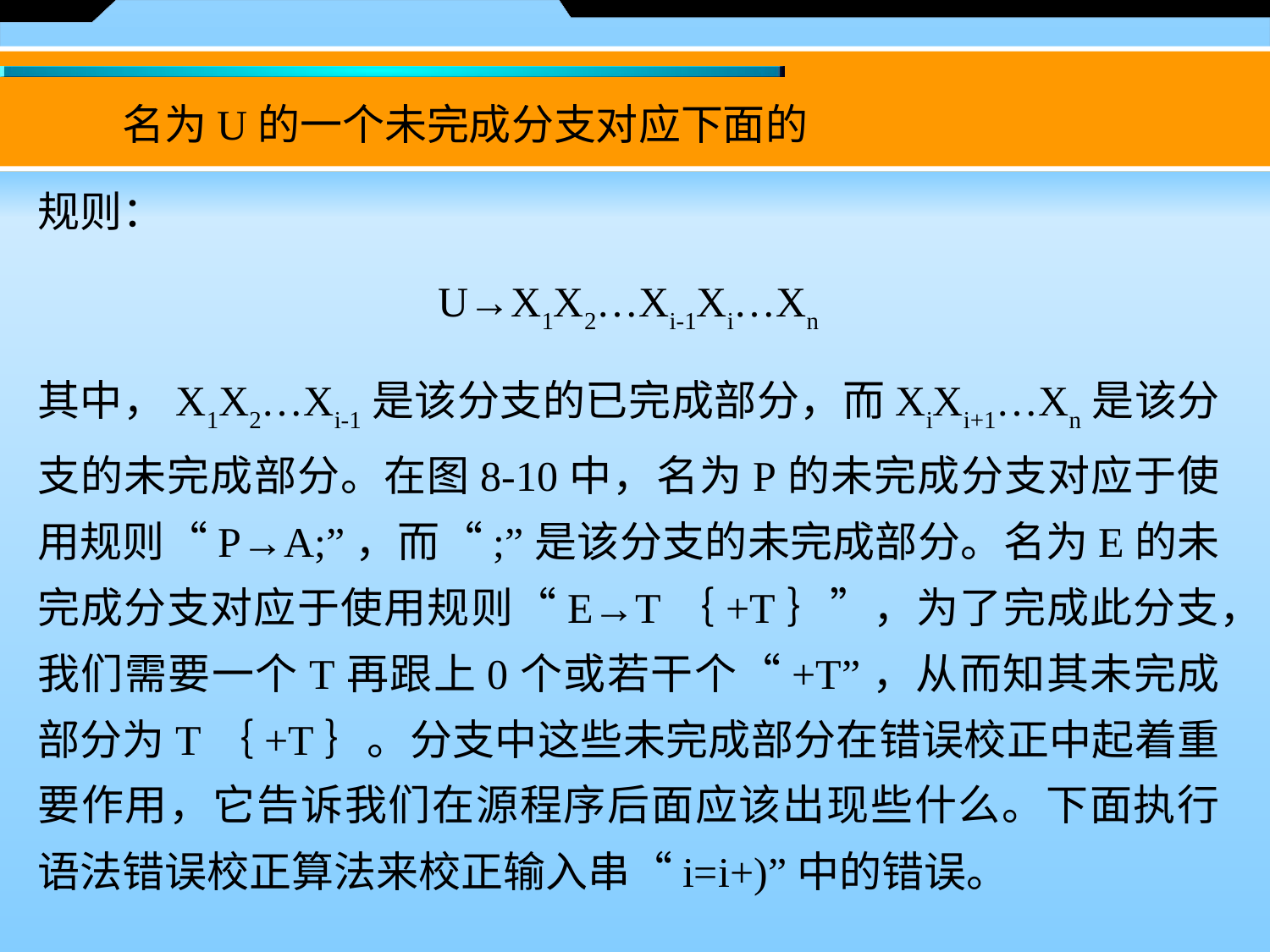

名为U的一个未完成分支对应下面的
规则：
U→X1X2…Xi-1Xi…Xn
其中，X1X2…Xi-1是该分支的已完成部分，而XiXi+1…Xn是该分支的未完成部分。在图8-10中，名为P的未完成分支对应于使用规则“P→A;”，而“;”是该分支的未完成部分。名为E的未完成分支对应于使用规则“E→T｛+T｝”，为了完成此分支，我们需要一个T再跟上0个或若干个“+T”，从而知其未完成部分为T｛+T｝。分支中这些未完成部分在错误校正中起着重要作用，它告诉我们在源程序后面应该出现些什么。下面执行语法错误校正算法来校正输入串“i=i+)”中的错误。